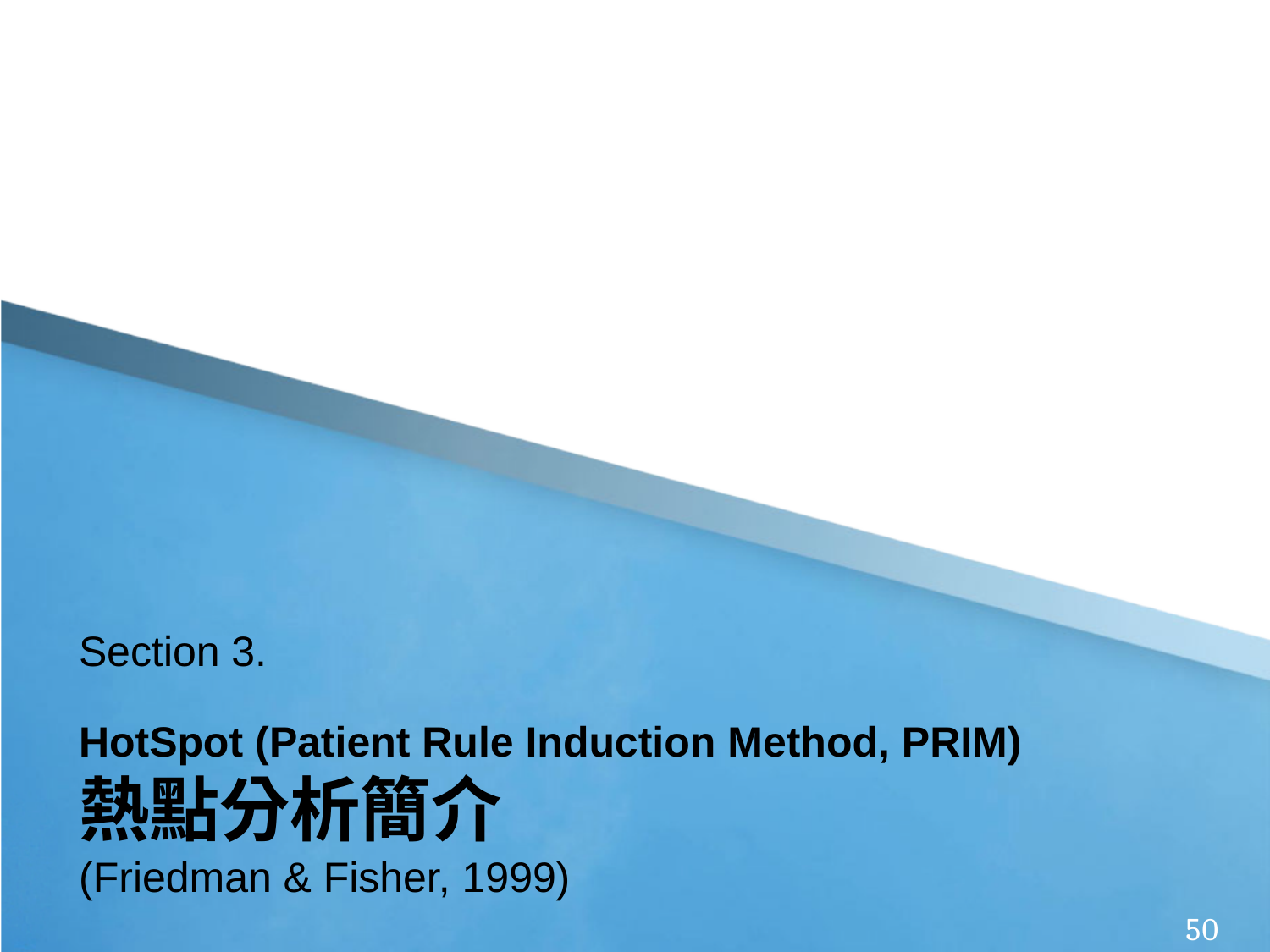

Section 3.
# HotSpot (Patient Rule Induction Method, PRIM)
熱點分析簡介
(Friedman & Fisher, 1999)
50